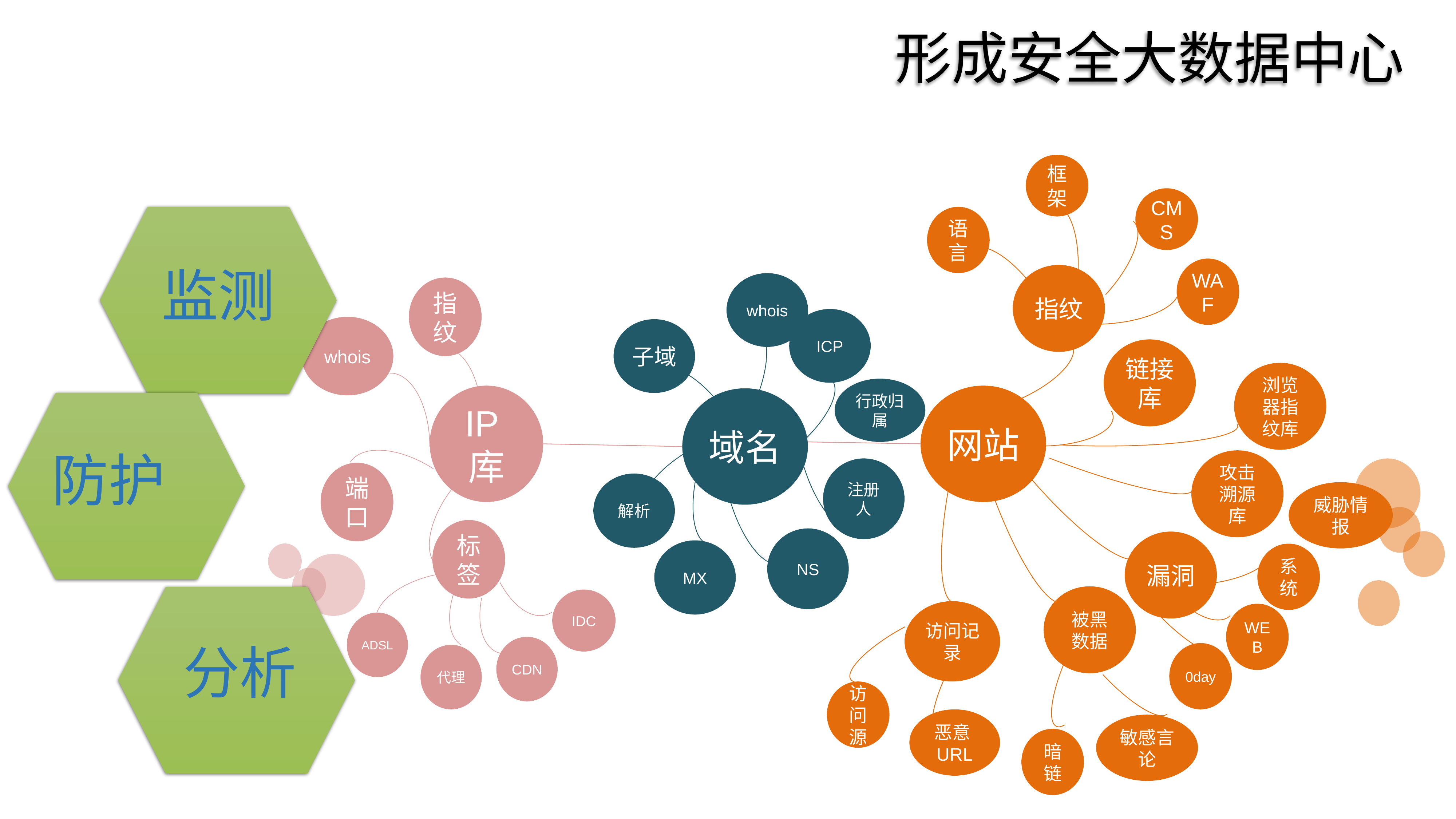

形成安全大数据中心
框架
CMS

语言

监测
WAF
指纹
whois
指纹

ICP

whois
子域

链接库

浏览器指纹库

行政归属

IP库
网站
域名

防护
攻击溯源库
注册人

端口

解析
威胁情报

标签
NS

漏洞

MX

系统

被黑数据

IDC

访问记录
WEB

ADSL
分析
CDN
0day
代理
访问源
恶意URL
敏感言论
暗链